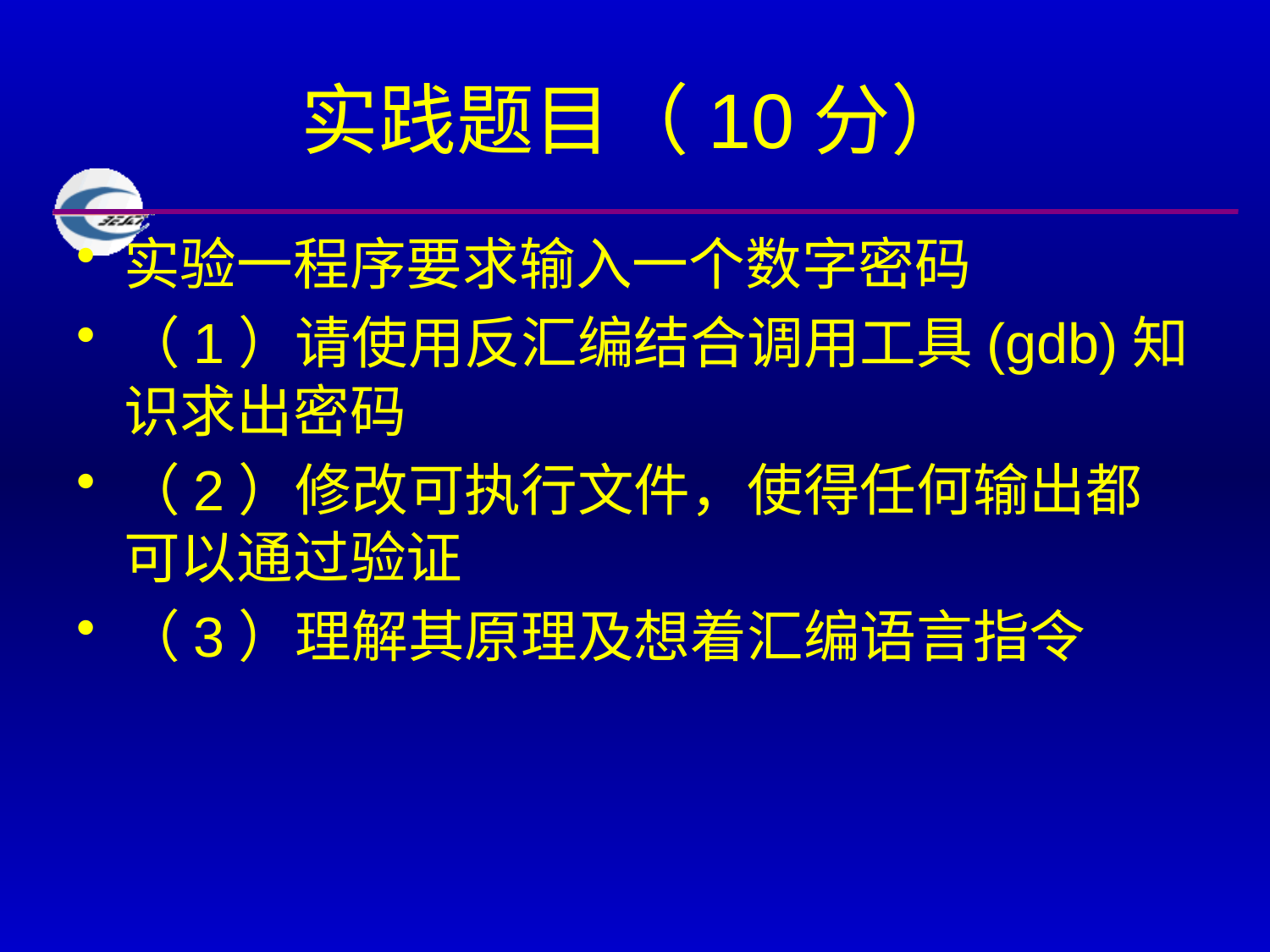

# 实践题目（10分）
实验一程序要求输入一个数字密码
（1）请使用反汇编结合调用工具(gdb)知识求出密码
（2）修改可执行文件，使得任何输出都可以通过验证
（3）理解其原理及想着汇编语言指令